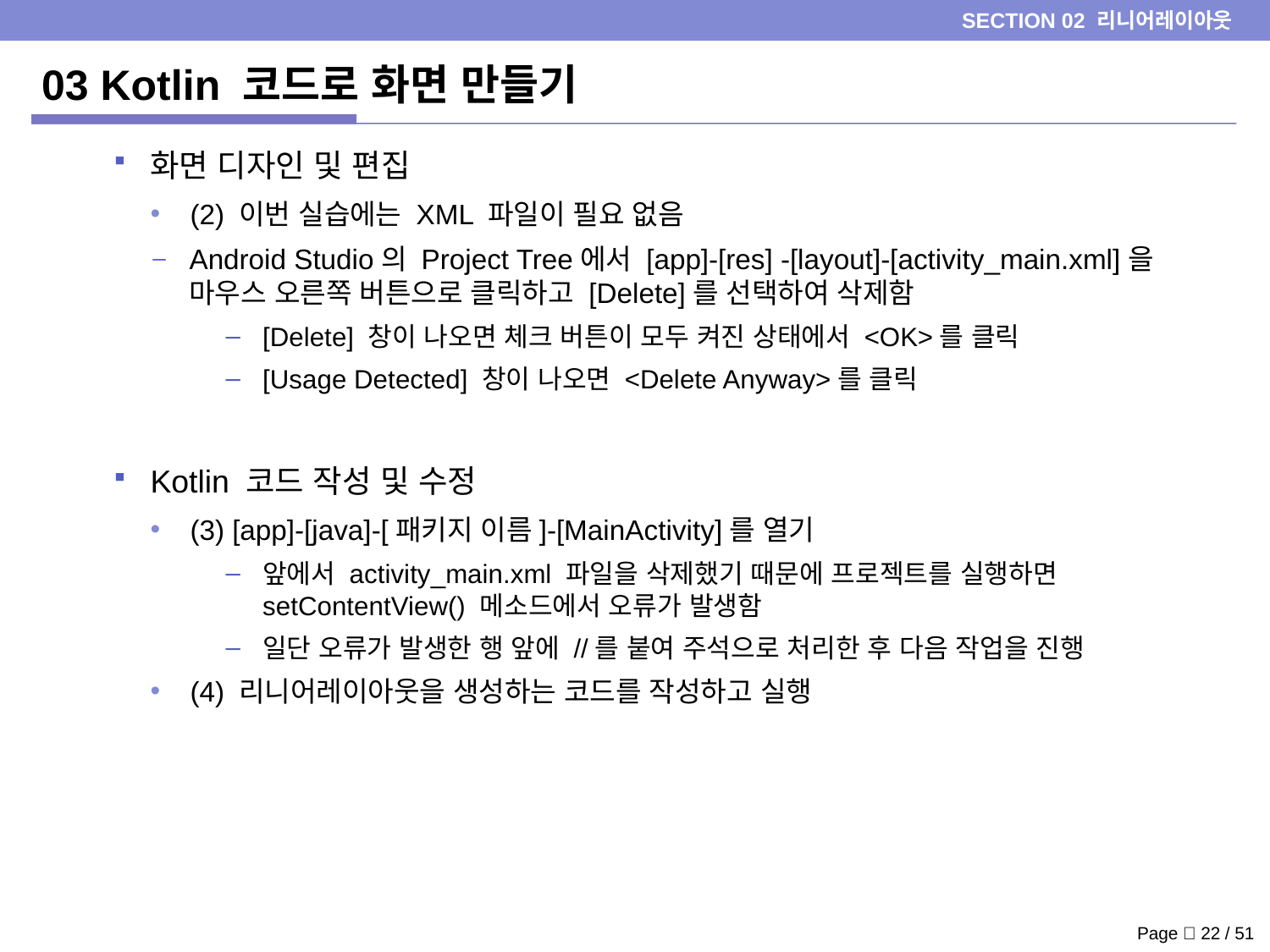

SECTION 02 리니어레이아웃
# 03 Kotlin 코드로 화면 만들기
화면 디자인 및 편집
(2) 이번 실습에는 XML 파일이 필요 없음
Android Studio의 Project Tree에서 [app]-[res] -[layout]-[activity_main.xml]을 마우스 오른쪽 버튼으로 클릭하고 [Delete]를 선택하여 삭제함
[Delete] 창이 나오면 체크 버튼이 모두 켜진 상태에서 <OK>를 클릭
[Usage Detected] 창이 나오면 <Delete Anyway>를 클릭

Kotlin 코드 작성 및 수정
(3) [app]-[java]-[패키지 이름]-[MainActivity]를 열기
앞에서 activity_main.xml 파일을 삭제했기 때문에 프로젝트를 실행하면 setContentView() 메소드에서 오류가 발생함
일단 오류가 발생한 행 앞에 //를 붙여 주석으로 처리한 후 다음 작업을 진행
(4) 리니어레이아웃을 생성하는 코드를 작성하고 실행